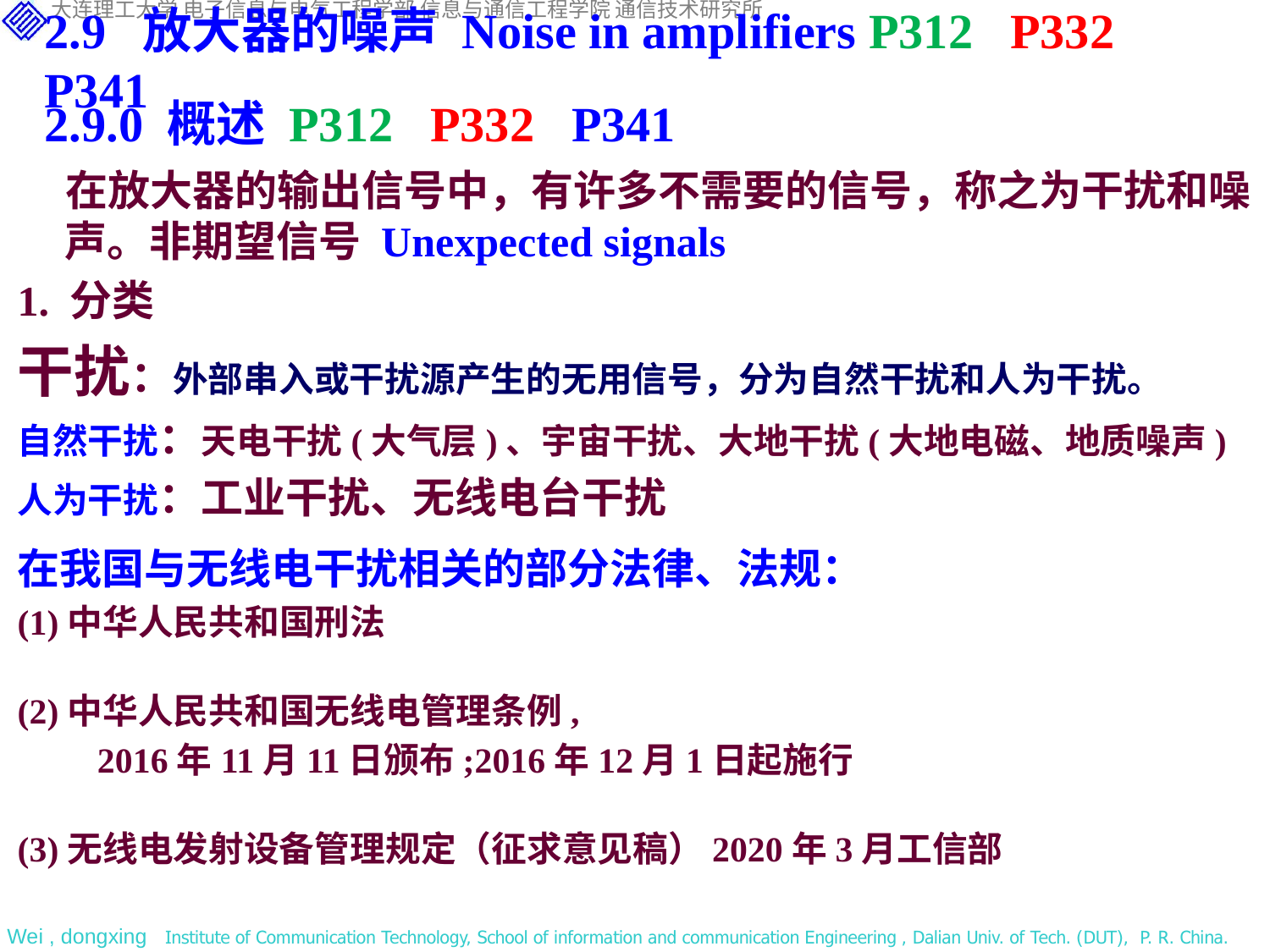

2.9  放大器的噪声 Noise in amplifiers P312   P332   P341
2.9.0 概述 P312   P332   P341
    在放大器的输出信号中，有许多不需要的信号，称之为干扰和噪声。非期望信号 Unexpected signals
1. 分类
干扰：外部串入或干扰源产生的无用信号，分为自然干扰和人为干扰。
自然干扰：天电干扰(大气层)、宇宙干扰、大地干扰(大地电磁、地质噪声)
人为干扰：工业干扰、无线电台干扰
在我国与无线电干扰相关的部分法律、法规：
(1)中华人民共和国刑法

(2)中华人民共和国无线电管理条例,
         2016年11月11日颁布;2016年12月1日起施行

(3)无线电发射设备管理规定（征求意见稿）2020年3月工信部